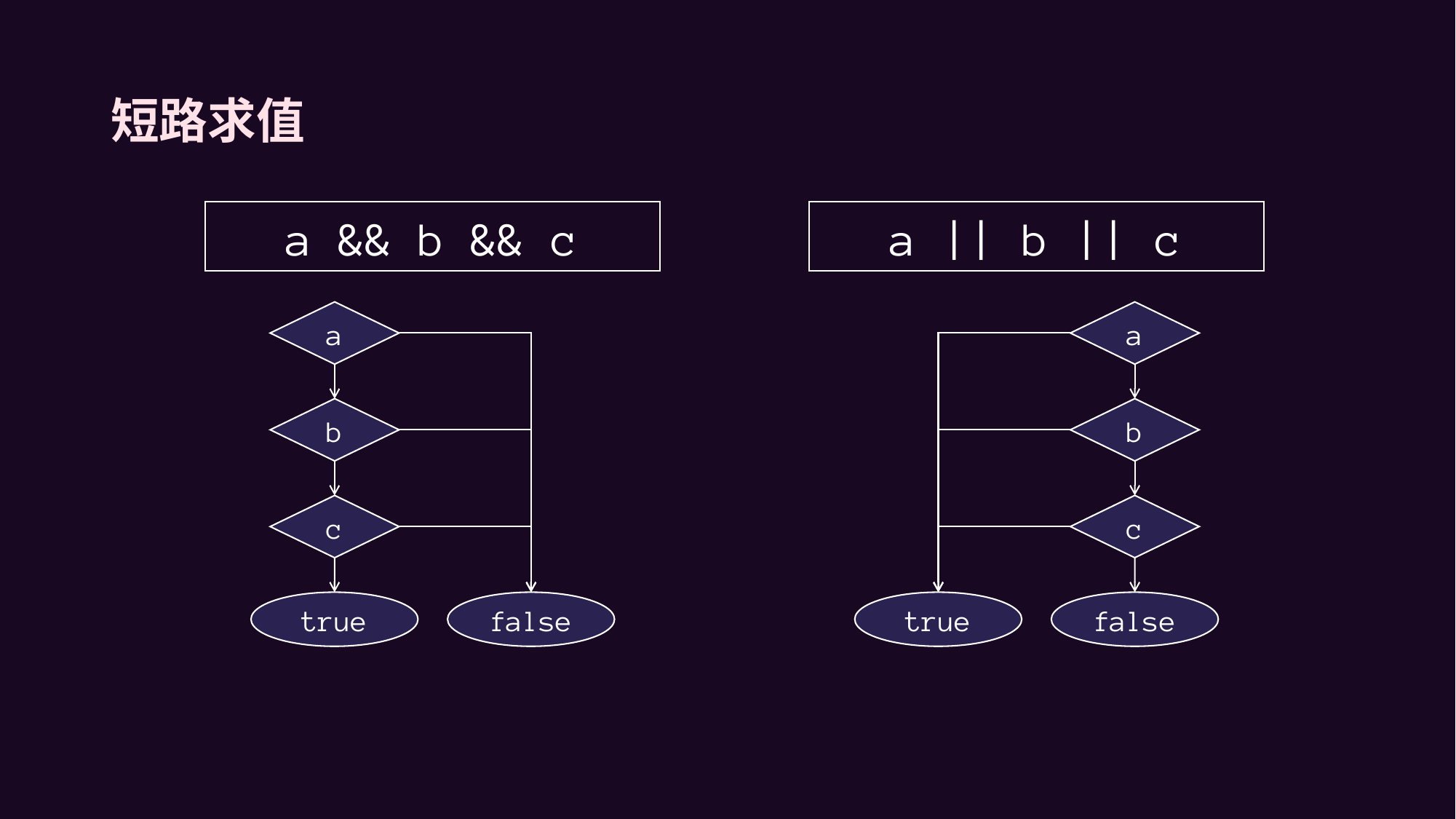

短路求值
a && b && c
a || b || c
a
b
c
true
false
a
b
c
true
false